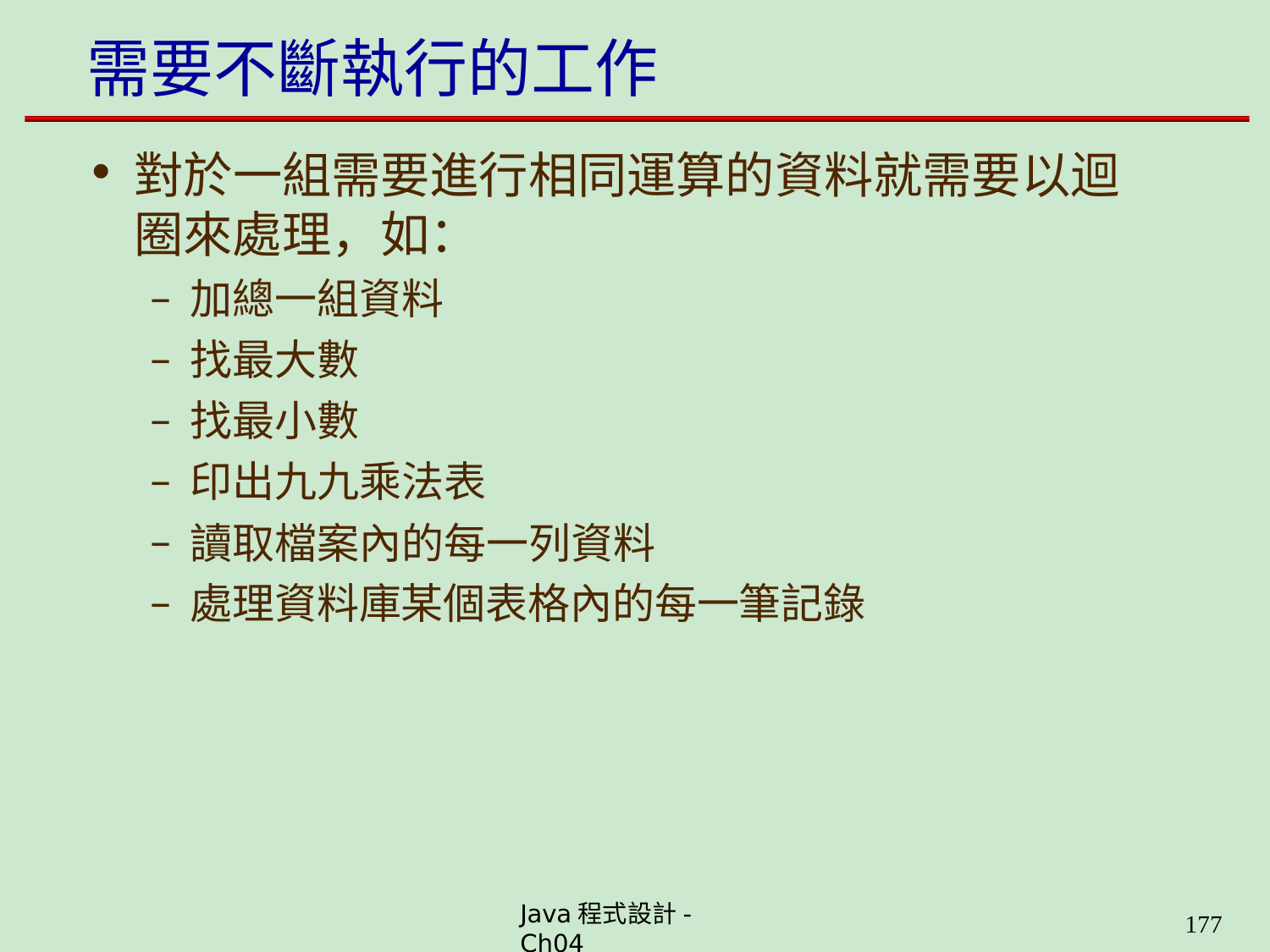

# 需要不斷執行的工作
對於一組需要進行相同運算的資料就需要以迴 圈來處理，如：
加總一組資料
找最大數
找最小數
印出九九乘法表
讀取檔案內的每一列資料
處理資料庫某個表格內的每一筆記錄
Java程式設計-Ch04
177